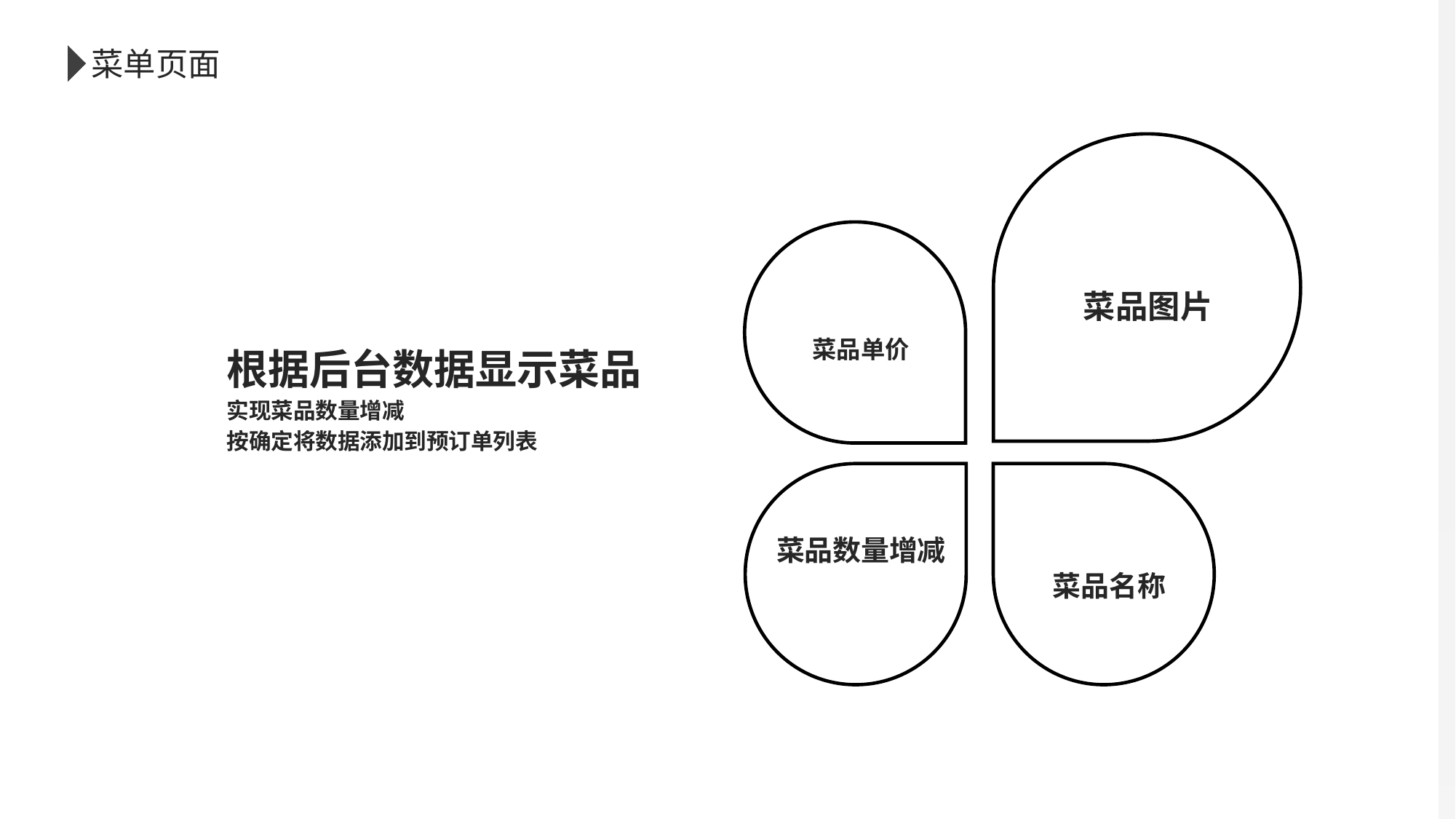

菜单页面

菜品图片
菜品单价
菜品数量增减
菜品名称
根据后台数据显示菜品
实现菜品数量增减
按确定将数据添加到预订单列表